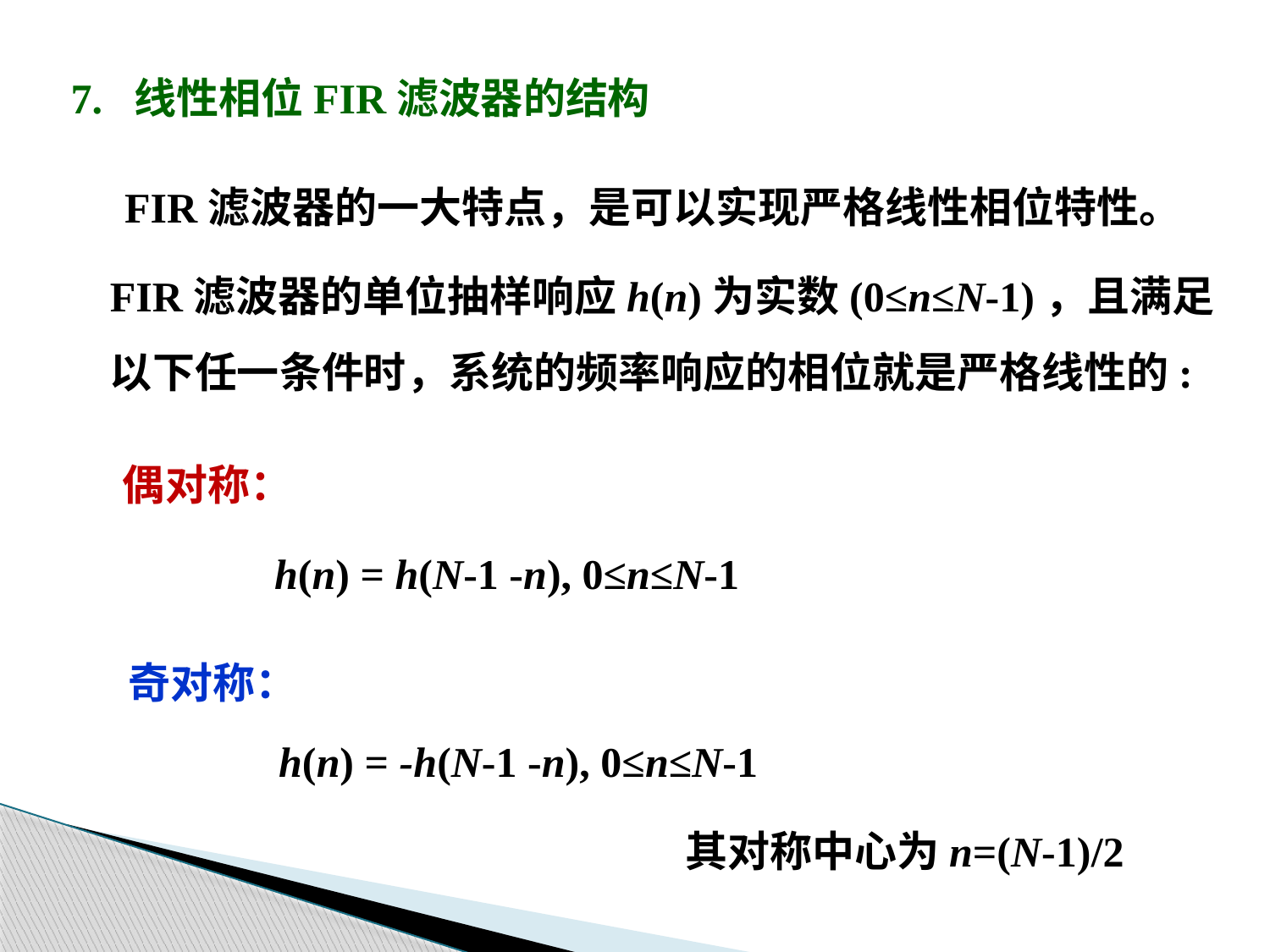

7.  线性相位FIR滤波器的结构
FIR滤波器的一大特点，是可以实现严格线性相位特性。
FIR滤波器的单位抽样响应h(n)为实数(0≤n≤N-1)，且满足
以下任一条件时，系统的频率响应的相位就是严格线性的:

偶对称：
h(n) = h(N-1 -n), 0≤n≤N-1
奇对称：
h(n) = -h(N-1 -n), 0≤n≤N-1
其对称中心为n=(N-1)/2